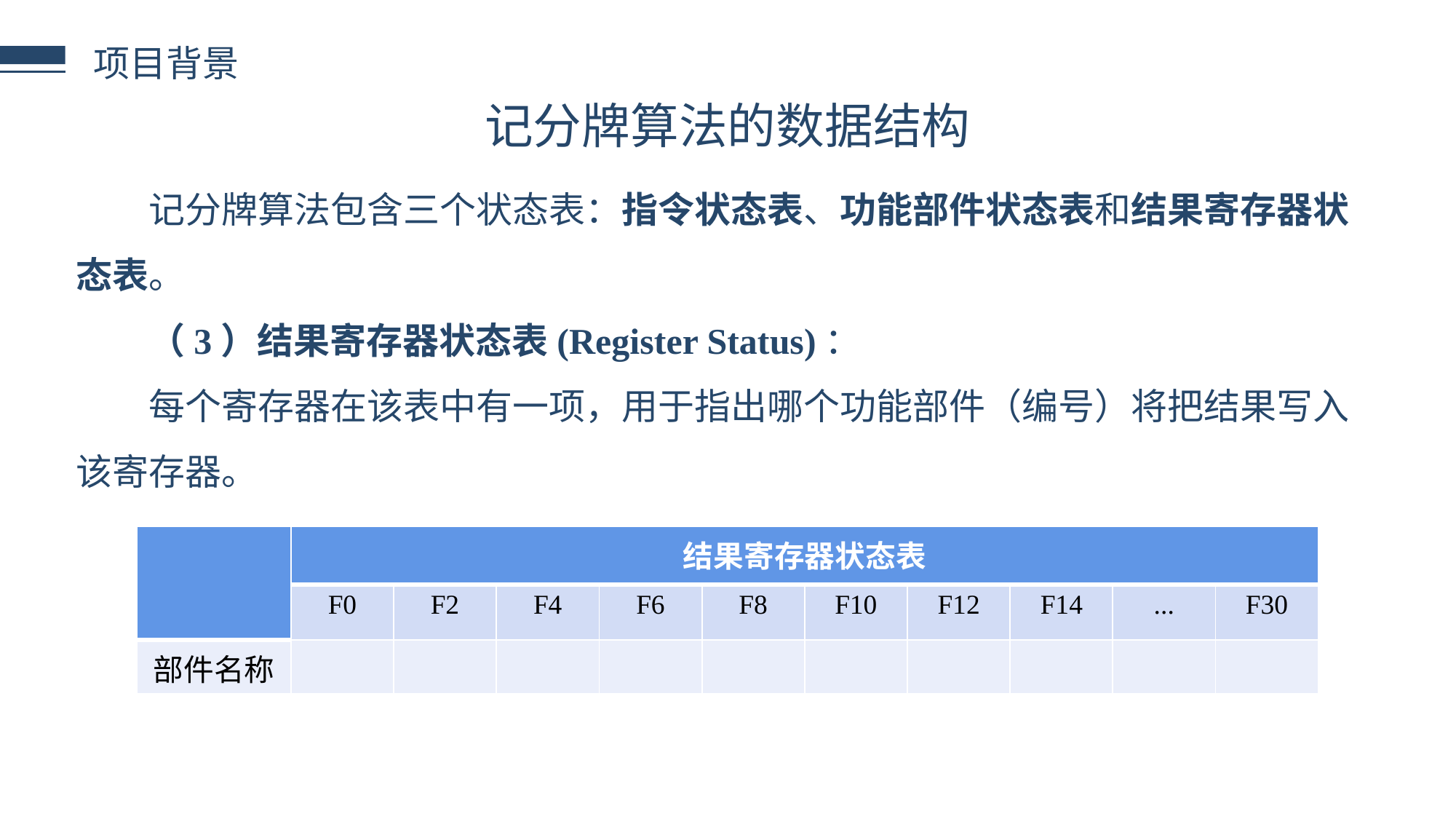

项目背景

记分牌算法的数据结构
记分牌算法包含三个状态表：指令状态表、功能部件状态表和结果寄存器状态表。
（3）结果寄存器状态表(Register Status)：
每个寄存器在该表中有一项，用于指出哪个功能部件（编号）将把结果写入该寄存器。
|  | 结果寄存器状态表 |  |  |  |  |  |  |  |  |  |
| --- | --- | --- | --- | --- | --- | --- | --- | --- | --- | --- |
|  | F0 | F2 | F4 | F6 | F8 | F10 | F12 | F14 | ... | F30 |
| 部件名称 |  |  |  |  |  |  |  |  |  |  |